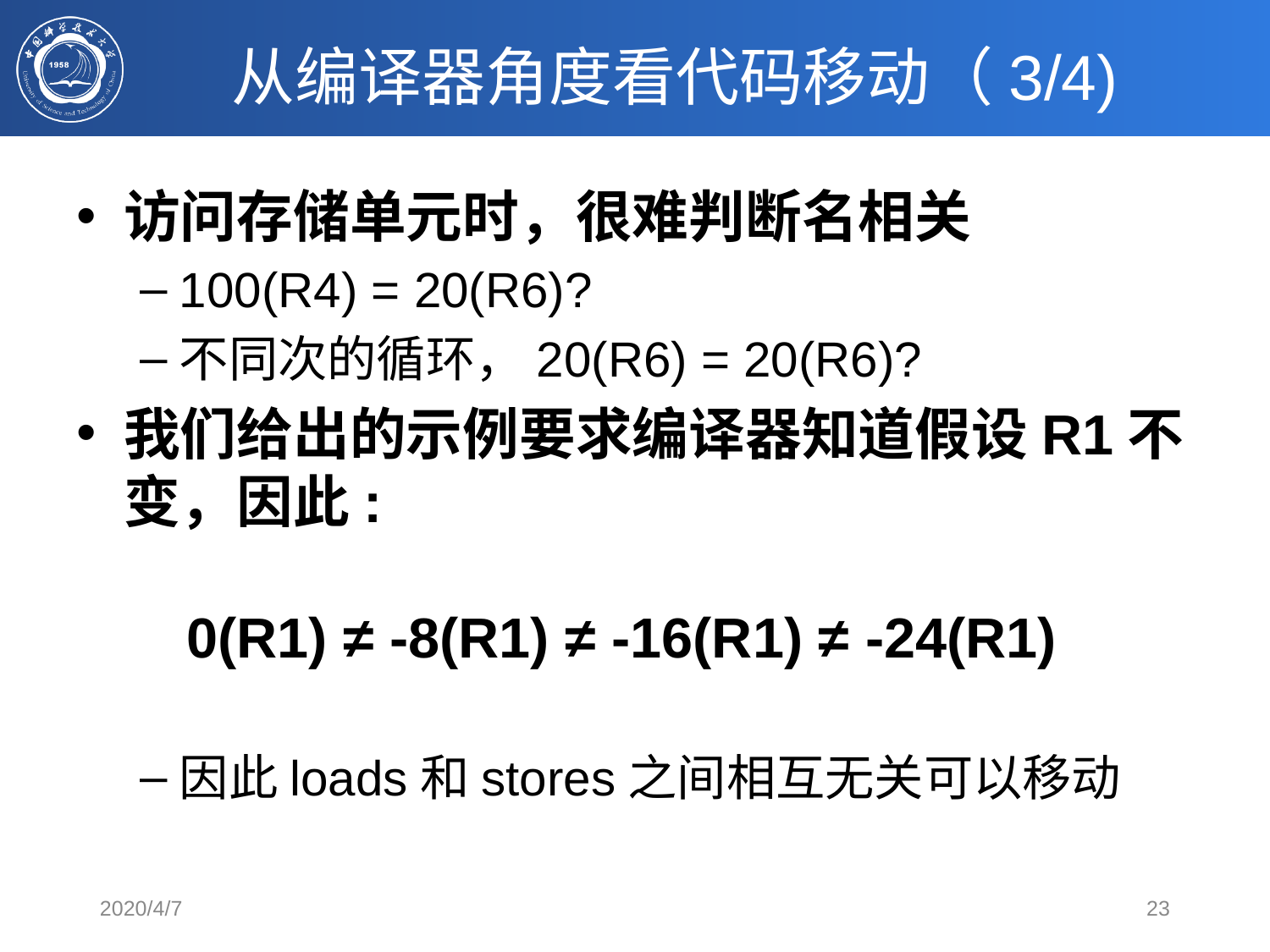

# 从编译器角度看代码移动（3/4)

访问存储单元时，很难判断名相关
100(R4) = 20(R6)?
不同次的循环，20(R6) = 20(R6)?
我们给出的示例要求编译器知道假设R1不变，因此:
    0(R1) ≠ -8(R1) ≠ -16(R1) ≠ -24(R1)
因此loads和stores之间相互无关可以移动

2020/4/7
23